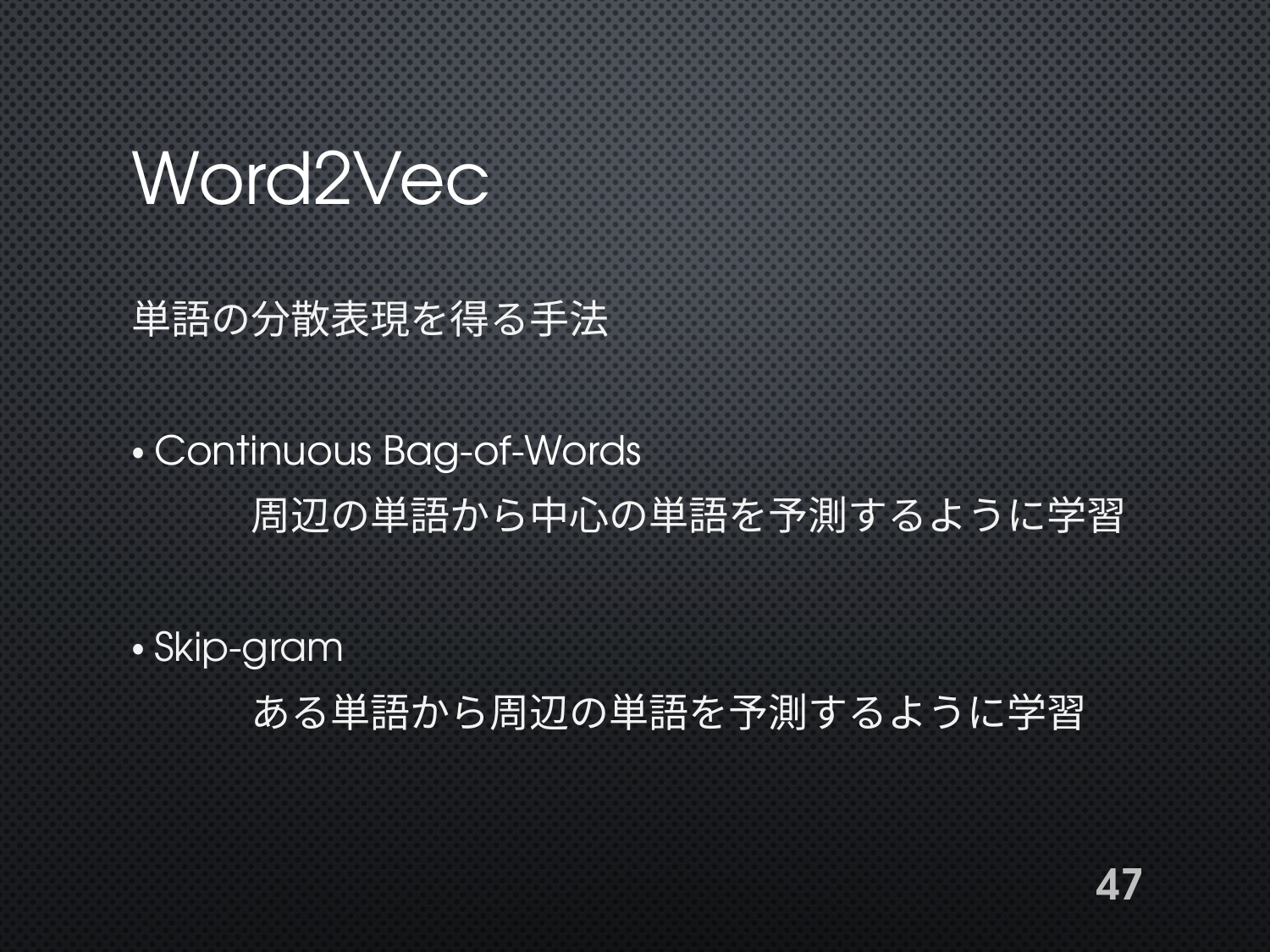

# Word2Vec
単語の分散表現を得る手法

・Continuous Bag-of-Words
		周辺の単語から中心の単語を予測するように学習

・Skip-gram
		ある単語から周辺の単語を予測するように学習
47